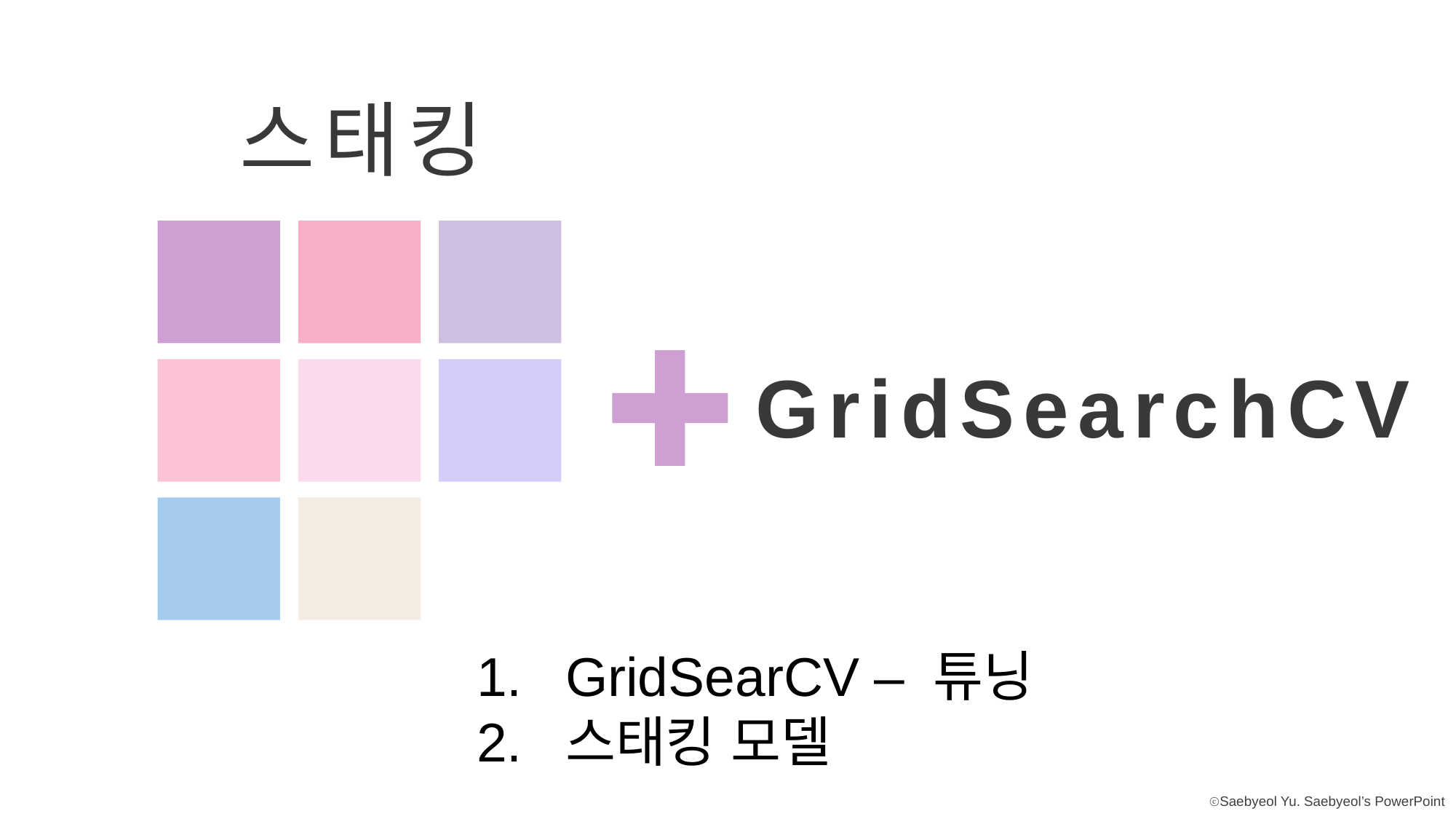

스태킹

GridSearchCV

GridSearCV – 튜닝
스태킹 모델